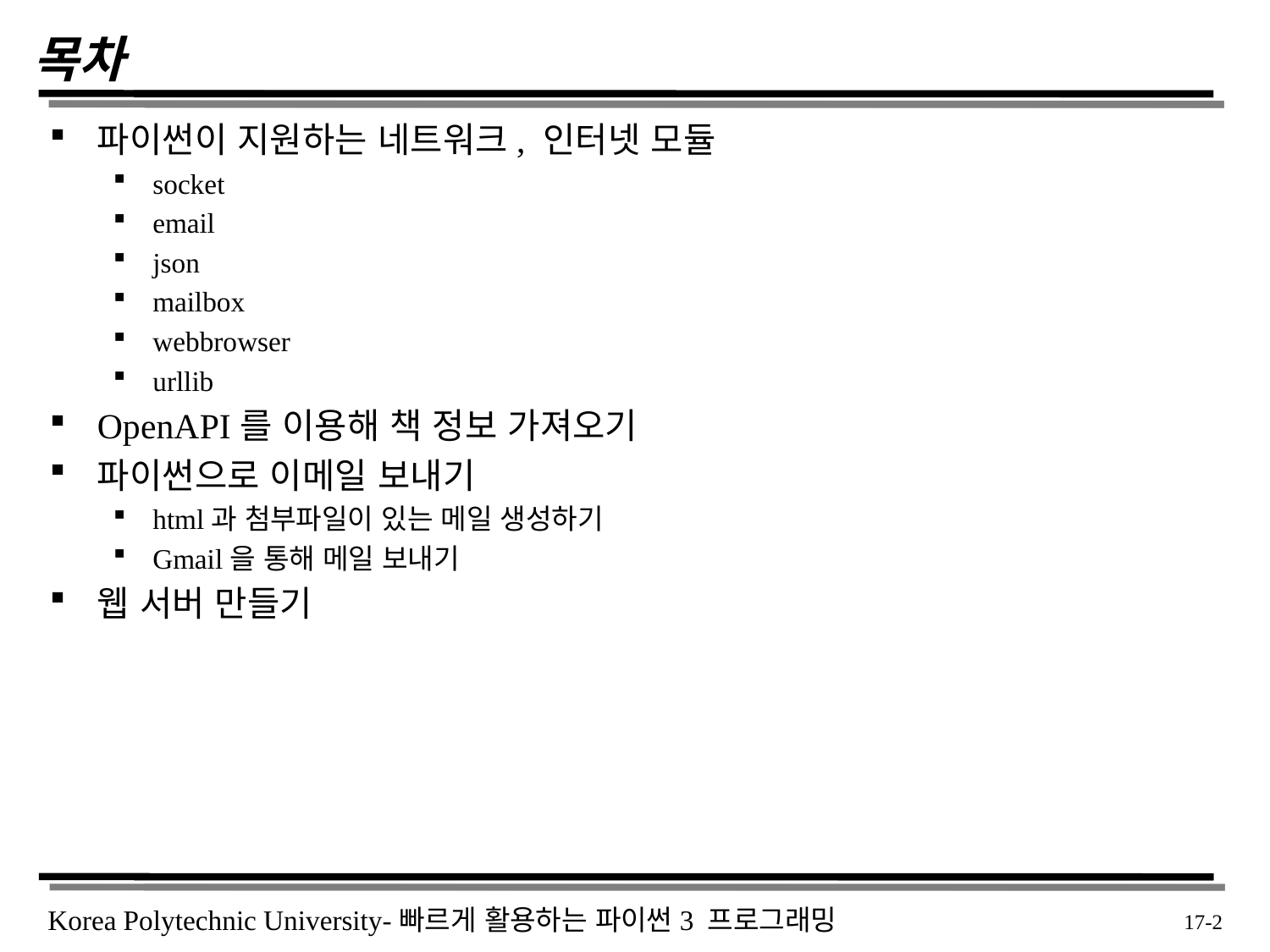

# 목차
파이썬이 지원하는 네트워크, 인터넷 모듈
socket
email
json
mailbox
webbrowser
urllib
OpenAPI를 이용해 책 정보 가져오기
파이썬으로 이메일 보내기
html과 첨부파일이 있는 메일 생성하기
Gmail을 통해 메일 보내기
웹 서버 만들기
 17-2